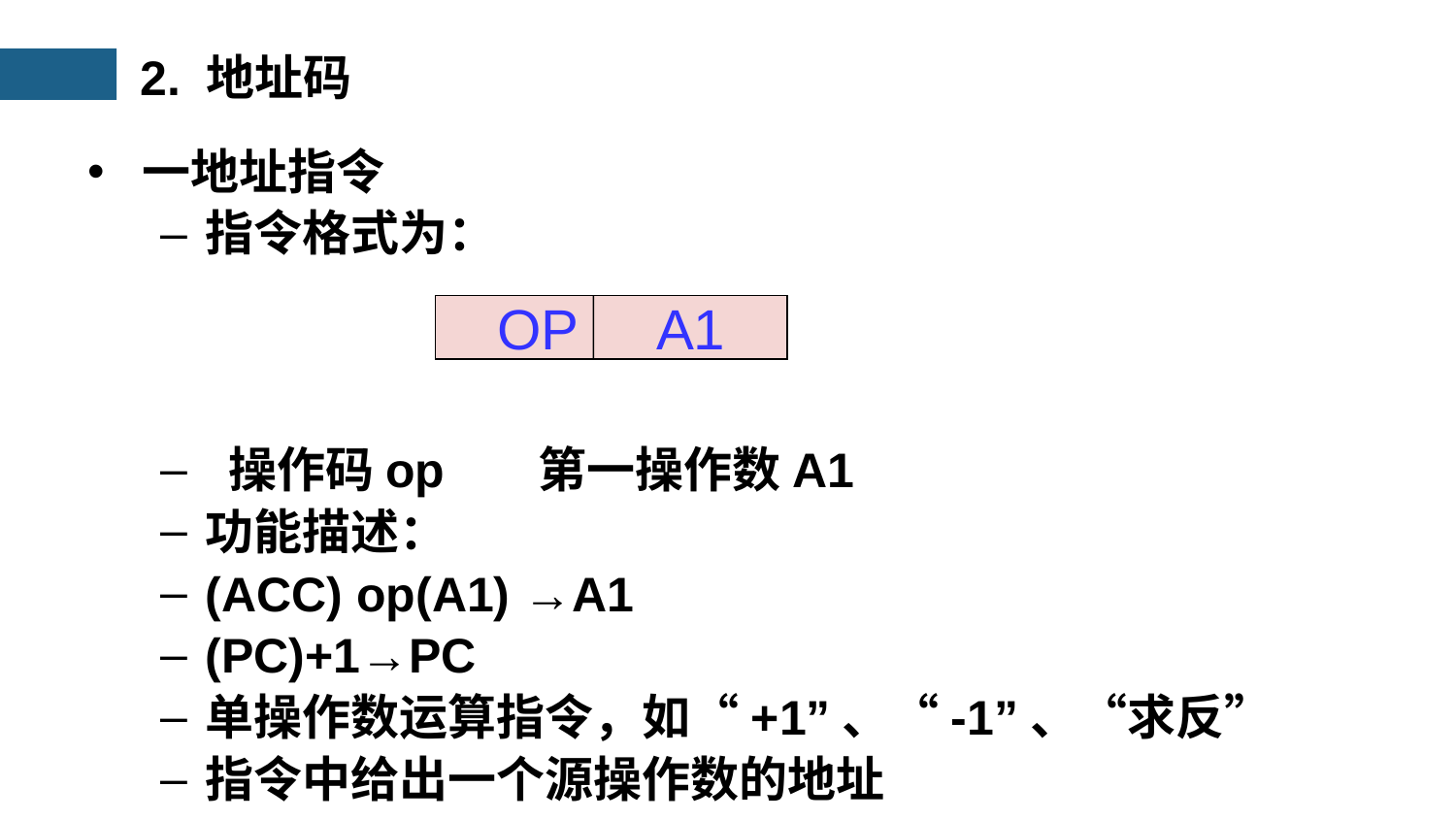

2. 地址码
一地址指令
指令格式为：

 操作码op      第一操作数A1
功能描述：
(ACC) op(A1) →A1
(PC)+1→PC
单操作数运算指令，如“+1”、“-1”、“求反”
指令中给出一个源操作数的地址
OP
A1